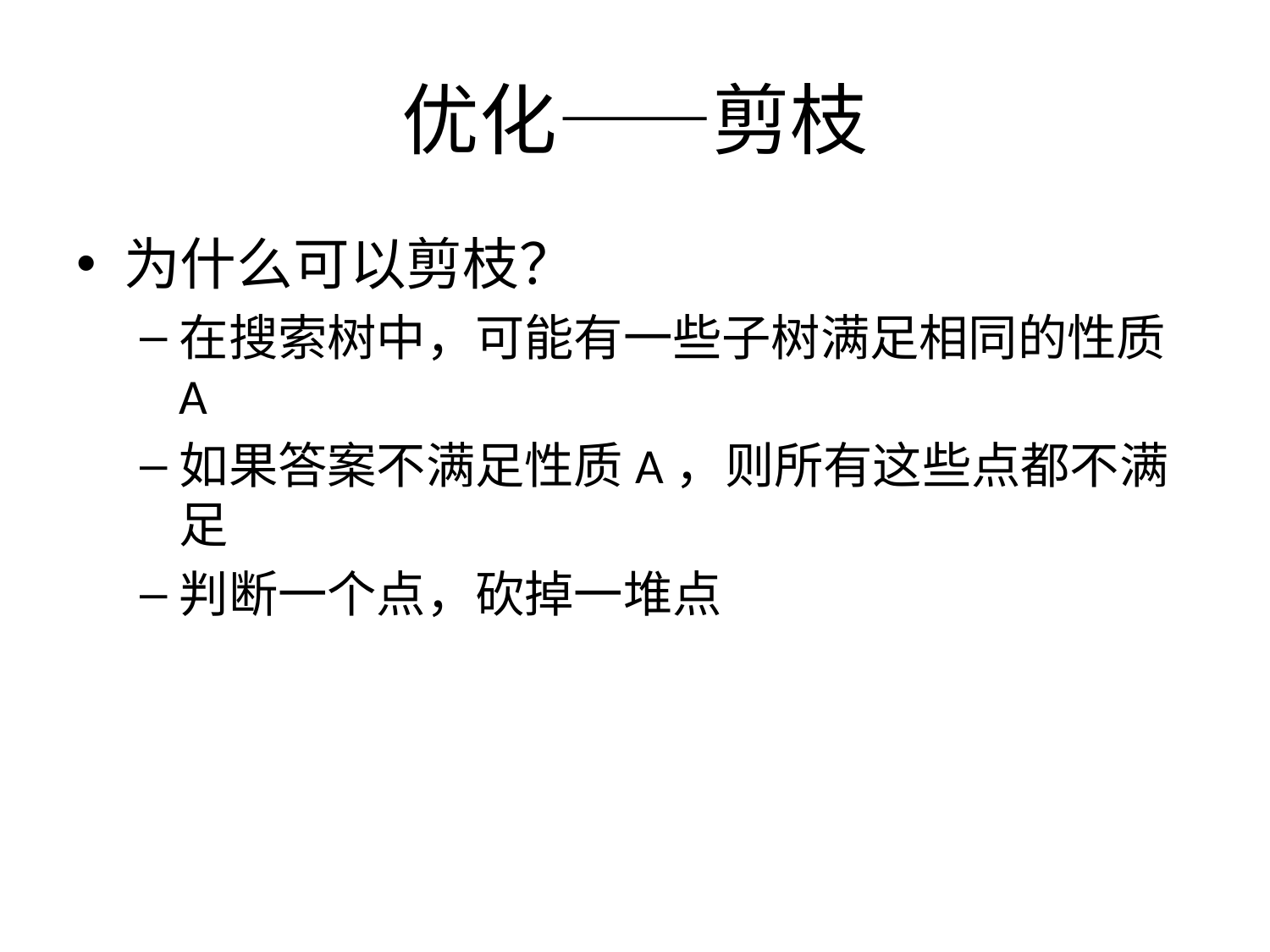

# 优化——剪枝
为什么可以剪枝？
在搜索树中，可能有一些子树满足相同的性质A
如果答案不满足性质A，则所有这些点都不满足
判断一个点，砍掉一堆点